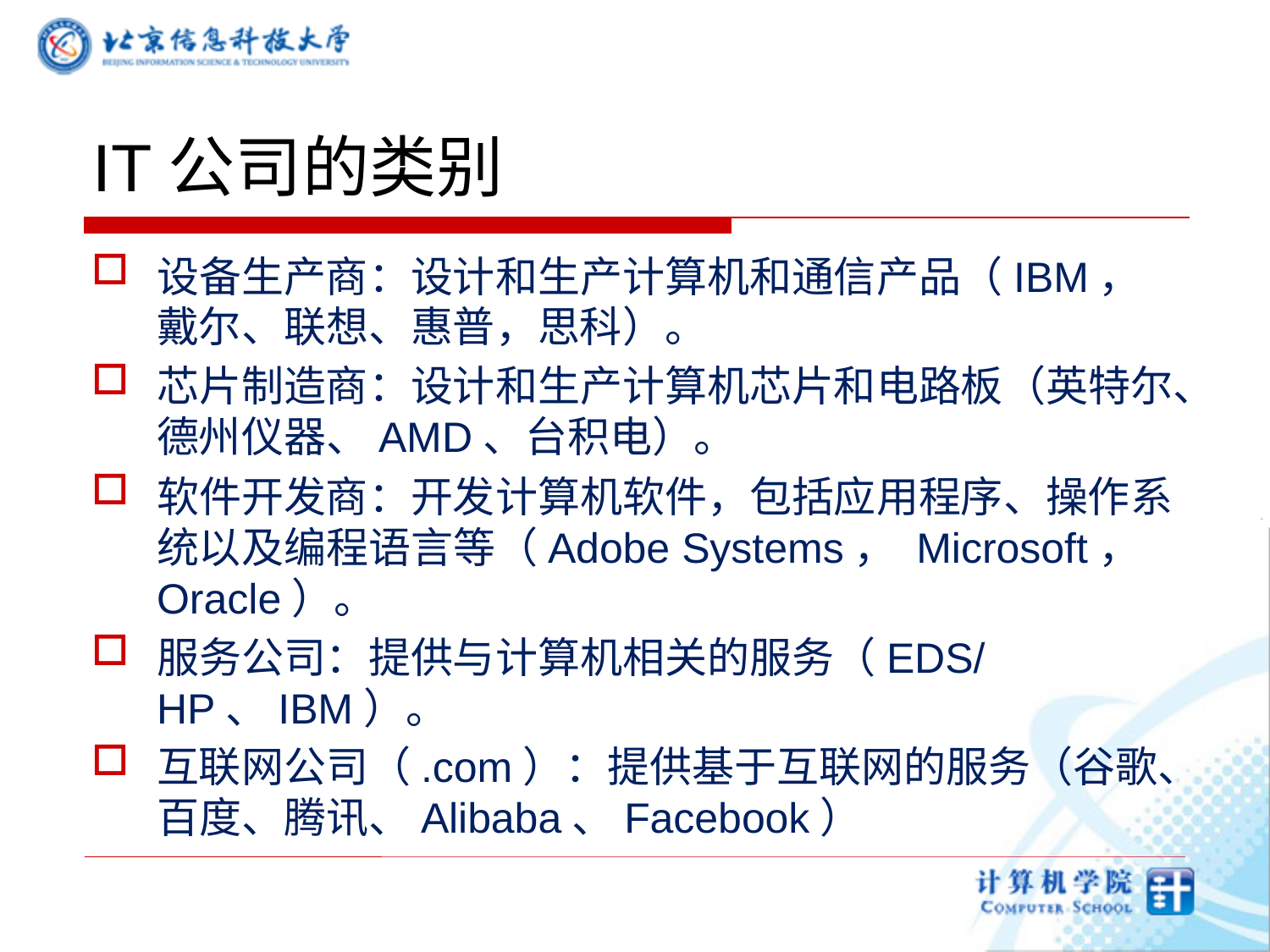

# IT公司的类别
设备生产商：设计和生产计算机和通信产品（IBM，戴尔、联想、惠普，思科）。
芯片制造商：设计和生产计算机芯片和电路板（英特尔、德州仪器、AMD、台积电）。
软件开发商：开发计算机软件，包括应用程序、操作系统以及编程语言等（Adobe Systems， Microsoft， Oracle）。
服务公司：提供与计算机相关的服务（EDS/HP、IBM）。
互联网公司（.com）：提供基于互联网的服务（谷歌、百度、腾讯、Alibaba、Facebook）